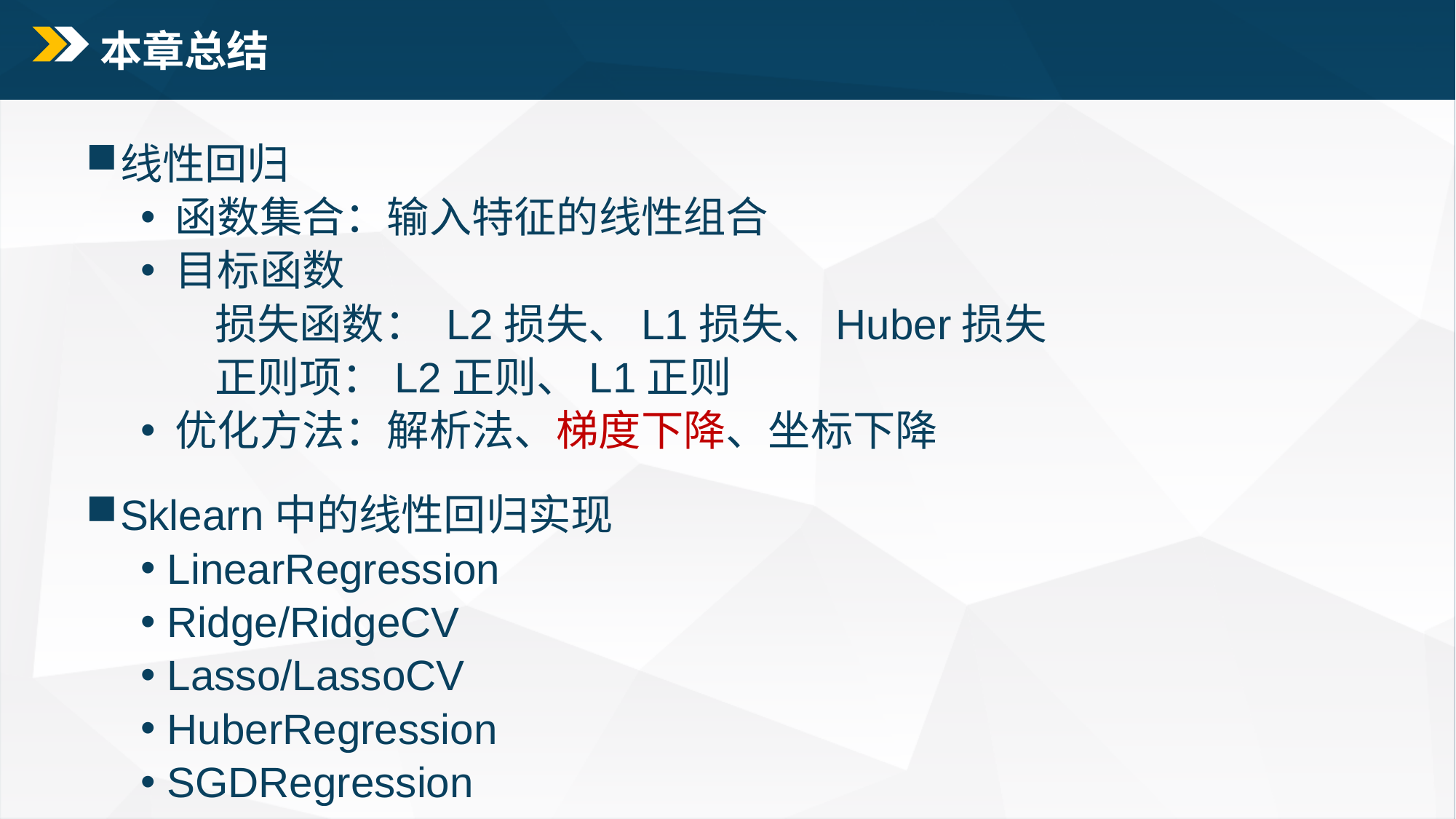

# 本章总结
线性回归
 函数集合：输入特征的线性组合
 目标函数
 损失函数： L2损失、L1损失、Huber损失
 正则项：L2正则、L1正则
 优化方法：解析法、梯度下降、坐标下降

Sklearn中的线性回归实现
 LinearRegression
 Ridge/RidgeCV
 Lasso/LassoCV
 HuberRegression
 SGDRegression